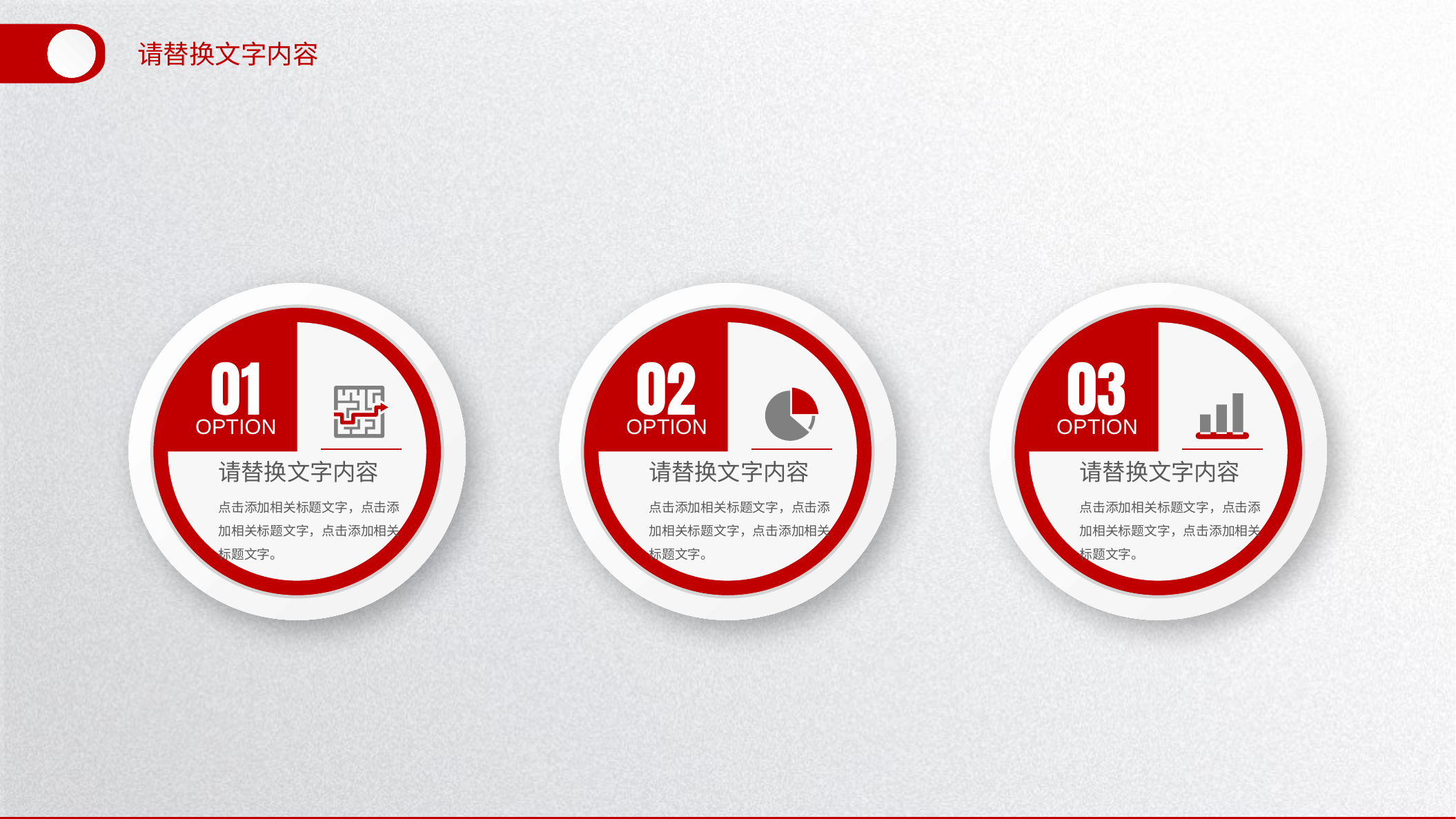

请替换文字内容

01
OPTION
02
OPTION
03
OPTION

请替换文字内容
点击添加相关标题文字，点击添加相关标题文字，点击添加相关标题文字。
请替换文字内容
点击添加相关标题文字，点击添加相关标题文字，点击添加相关标题文字。
请替换文字内容
点击添加相关标题文字，点击添加相关标题文字，点击添加相关标题文字。